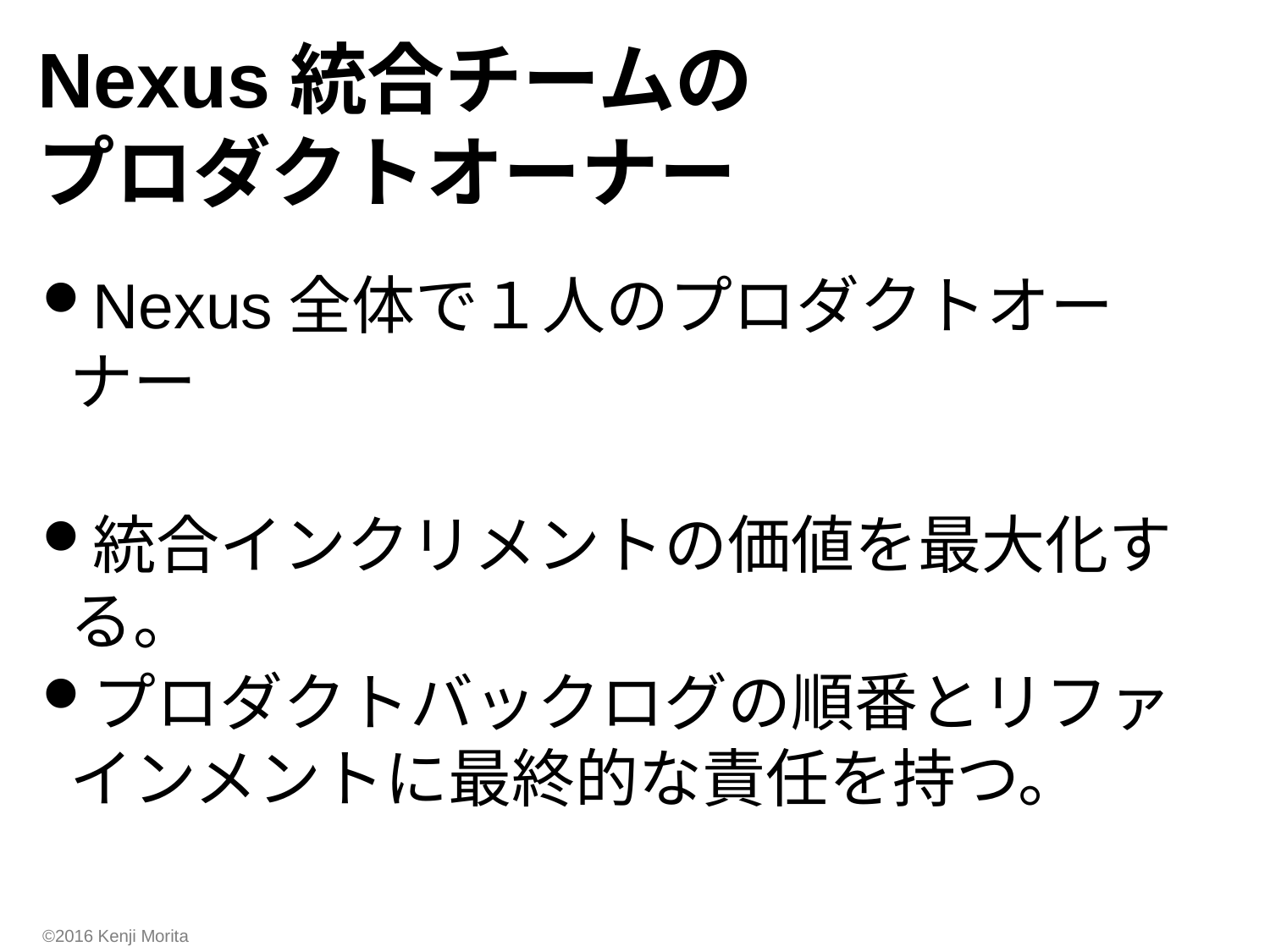

# Nexus統合チームの プロダクトオーナー
Nexus全体で１人のプロダクトオーナー

統合インクリメントの価値を最大化する。
プロダクトバックログの順番とリファインメントに最終的な責任を持つ。